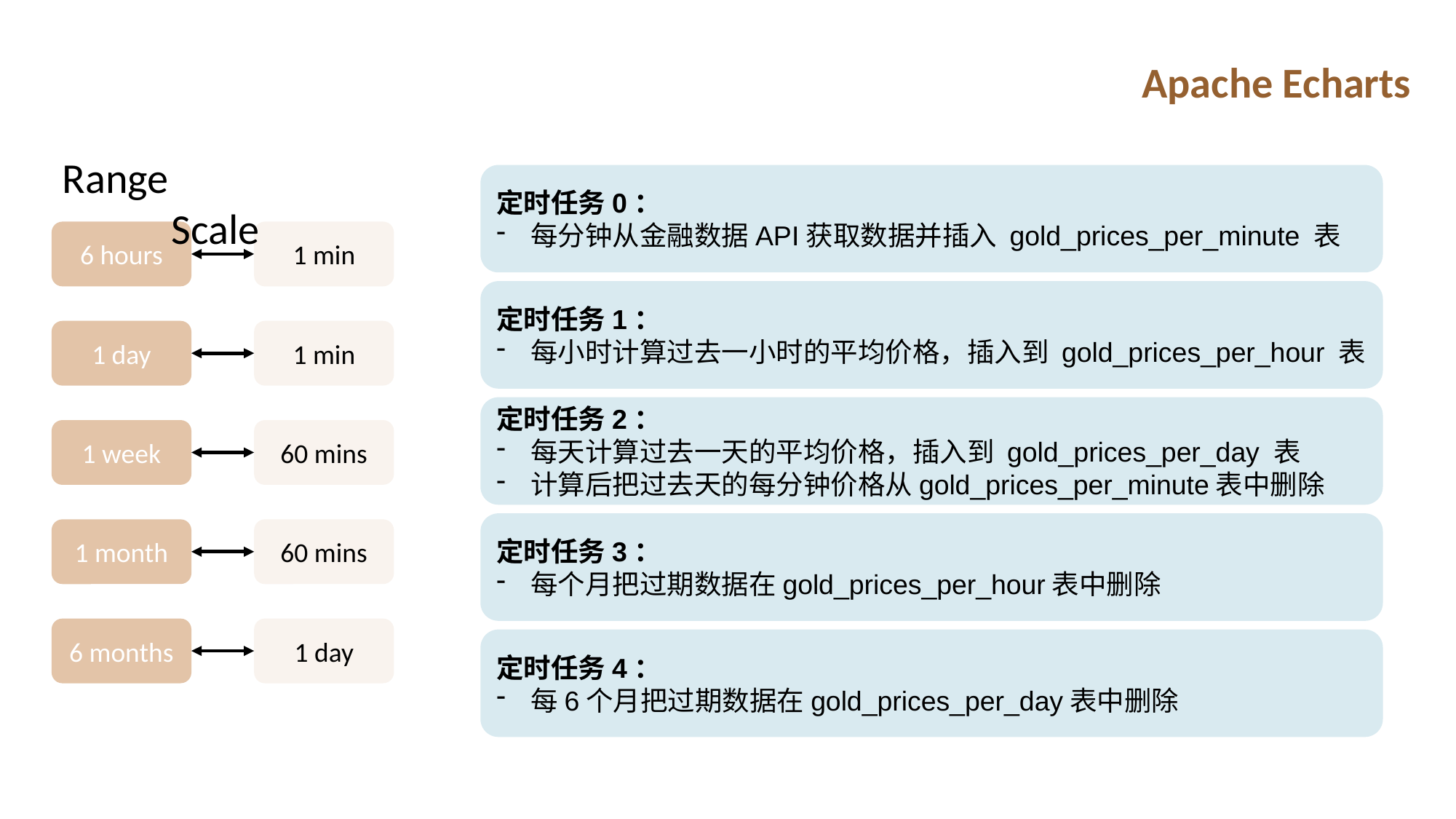

Apache Echarts
Range			Scale
定时任务0：
每分钟从金融数据API获取数据并插入 gold_prices_per_minute 表
定时任务1：
每小时计算过去一小时的平均价格，插入到 gold_prices_per_hour 表
定时任务2：
每天计算过去一天的平均价格，插入到 gold_prices_per_day 表
计算后把过去天的每分钟价格从gold_prices_per_minute表中删除
定时任务3：
每个月把过期数据在gold_prices_per_hour表中删除
定时任务4：
每6个月把过期数据在gold_prices_per_day表中删除
1 min
6 hours
1 day
1 min
1 week
60 mins
1 month
60 mins
6 months
1 day